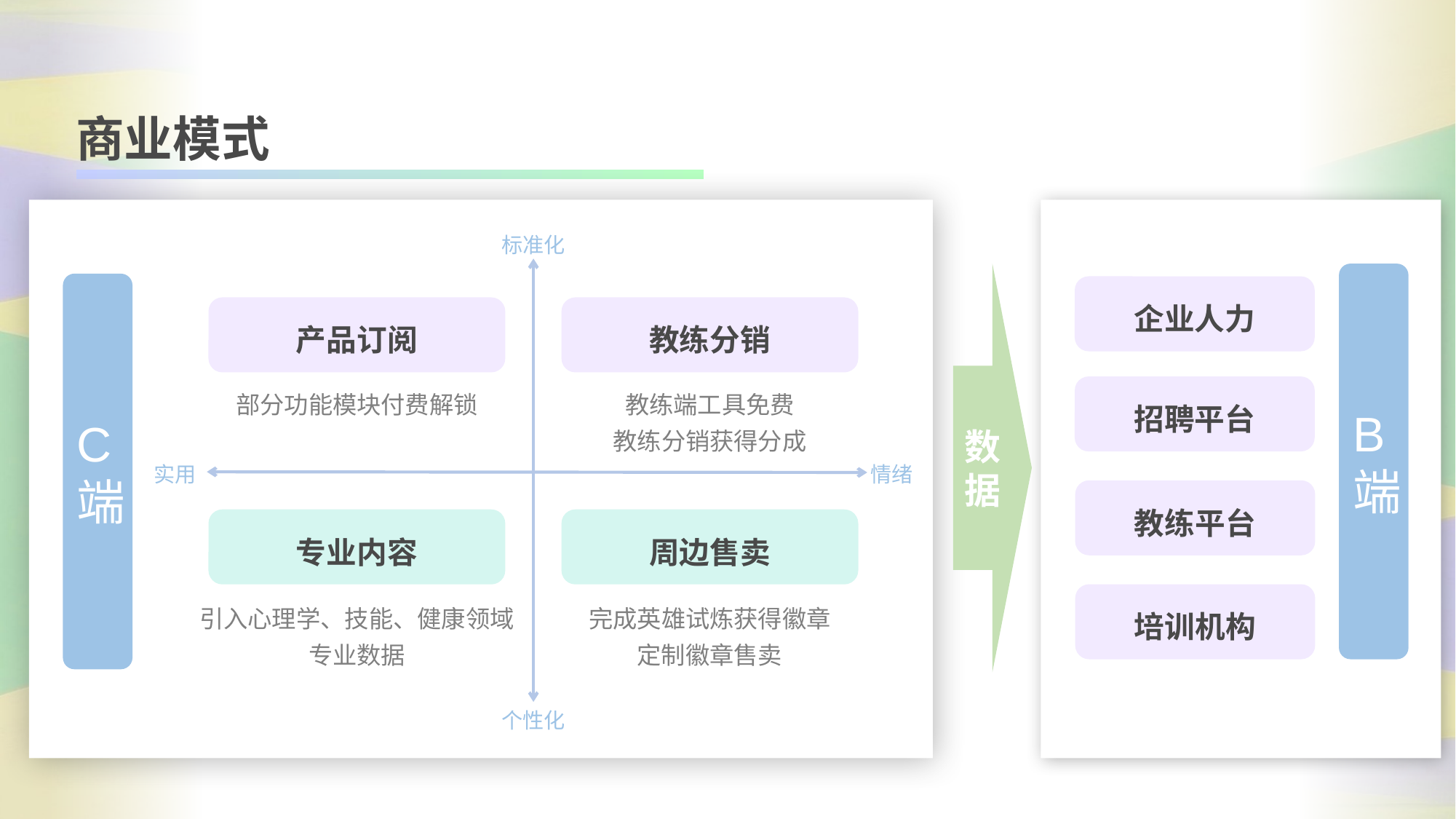

商业模式

标准化
数据
B端
C端
企业人力
产品订阅
教练分销
招聘平台
教练端工具免费
教练分销获得分成
部分功能模块付费解锁
实用
情绪
教练平台
专业内容
周边售卖
培训机构
引入心理学、技能、健康领域
专业数据
完成英雄试炼获得徽章
定制徽章售卖
个性化